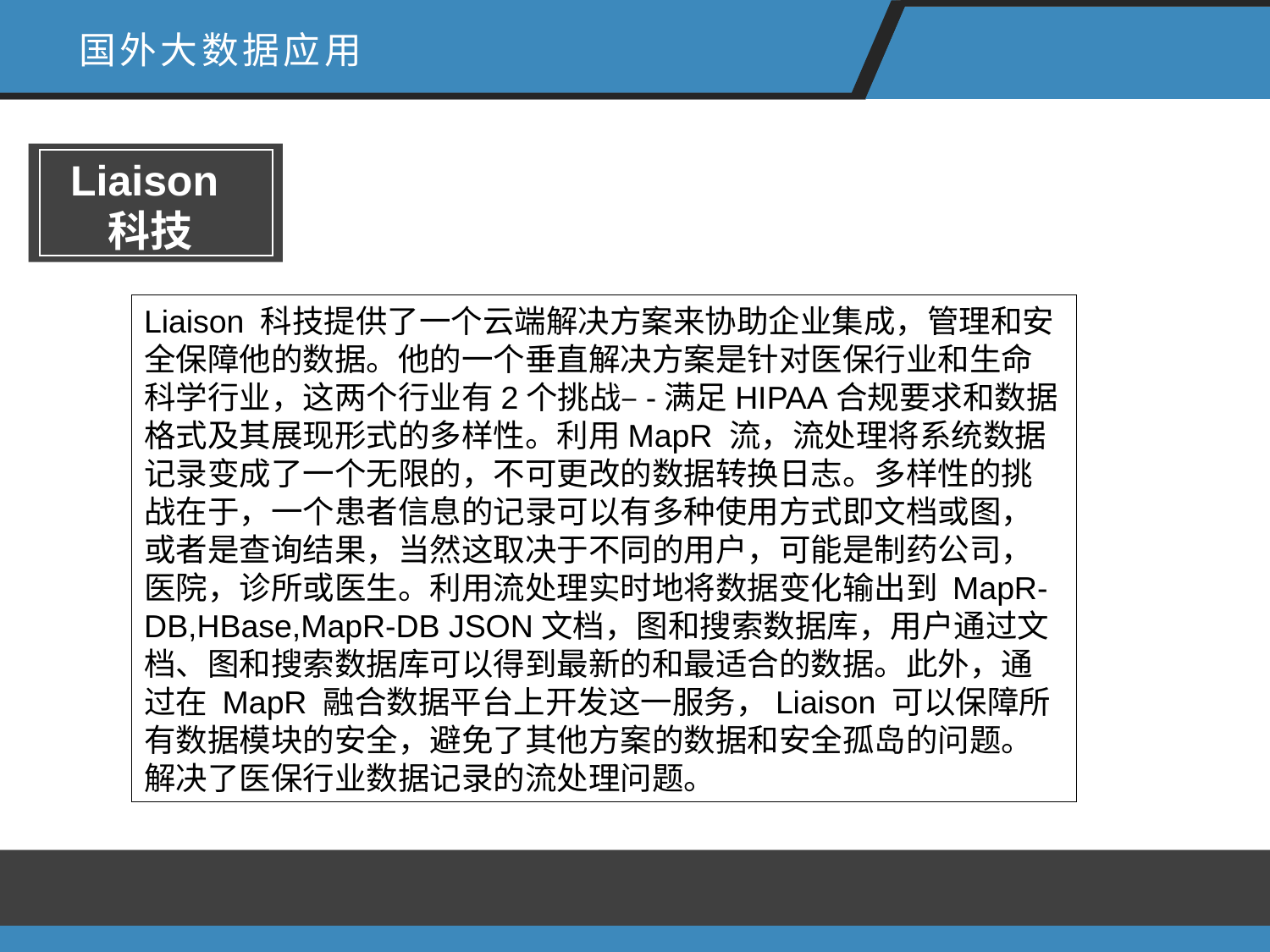

7.1  国外大数据应用经典案例

国外大数据应用

第七章  大数据的商业应用

Liaison
科技

Liaison 科技提供了一个云端解决方案来协助企业集成，管理和安全保障他的数据。他的一个垂直解决方案是针对医保行业和生命科学行业，这两个行业有2个挑战–-满足HIPAA合规要求和数据格式及其展现形式的多样性。利用MapR 流，流处理将系统数据记录变成了一个无限的，不可更改的数据转换日志。多样性的挑战在于，一个患者信息的记录可以有多种使用方式即文档或图，或者是查询结果，当然这取决于不同的用户，可能是制药公司，医院，诊所或医生。利用流处理实时地将数据变化输出到 MapR-DB,HBase,MapR-DB JSON文档，图和搜索数据库，用户通过文档、图和搜索数据库可以得到最新的和最适合的数据。此外，通过在 MapR 融合数据平台上开发这一服务，Liaison 可以保障所有数据模块的安全，避免了其他方案的数据和安全孤岛的问题。 解决了医保行业数据记录的流处理问题。